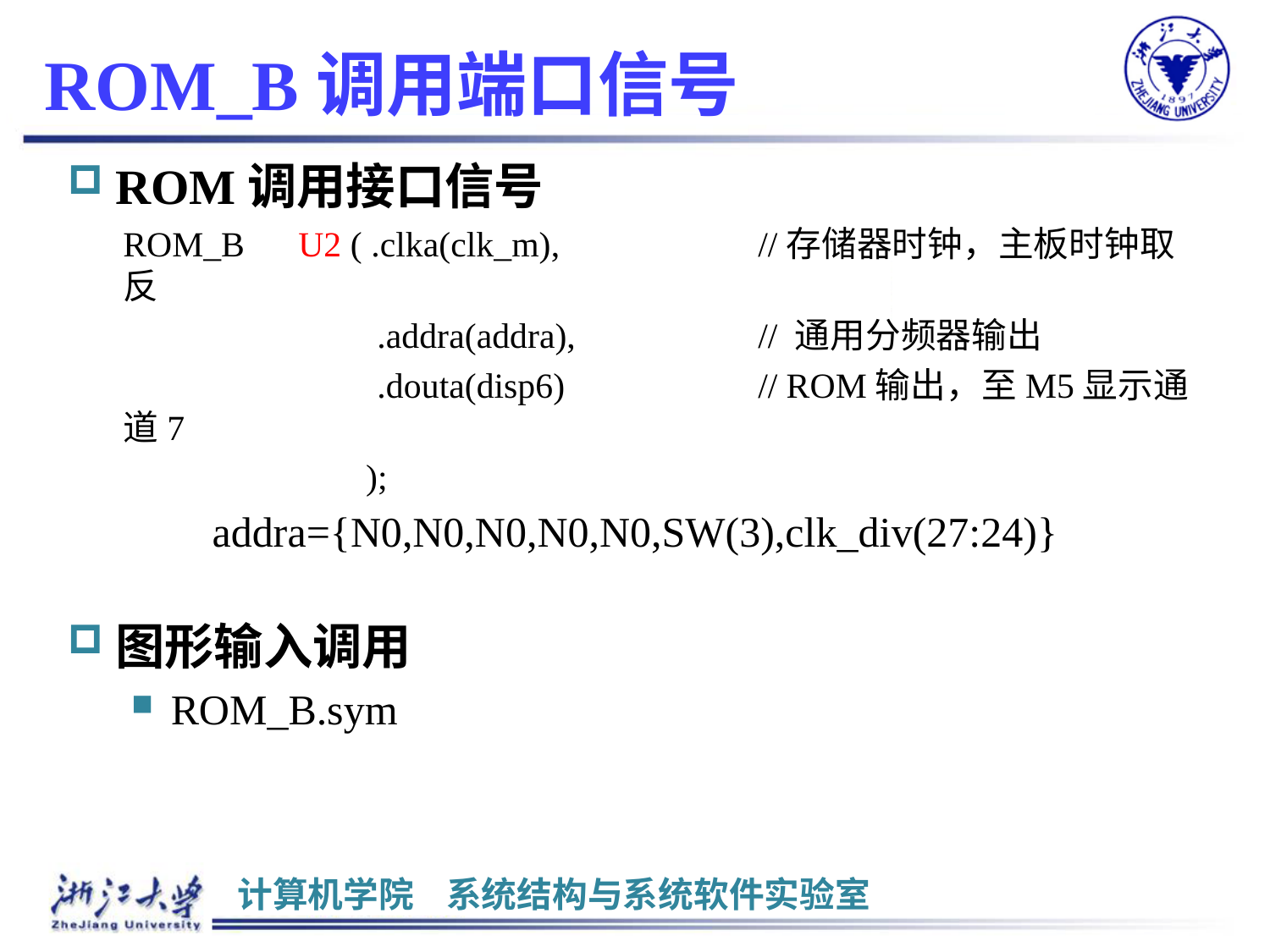

# ROM_B调用端口信号
ROM调用接口信号
ROM_B      U2 ( .clka(clk_m), 		//存储器时钟，主板时钟取反
  		.addra(addra), 		// 通用分频器输出
 		.douta(disp6) 		// ROM输出，至M5显示通道7
	             );
addra={N0,N0,N0,N0,N0,SW(3),clk_div(27:24)}

图形输入调用
ROM_B.sym